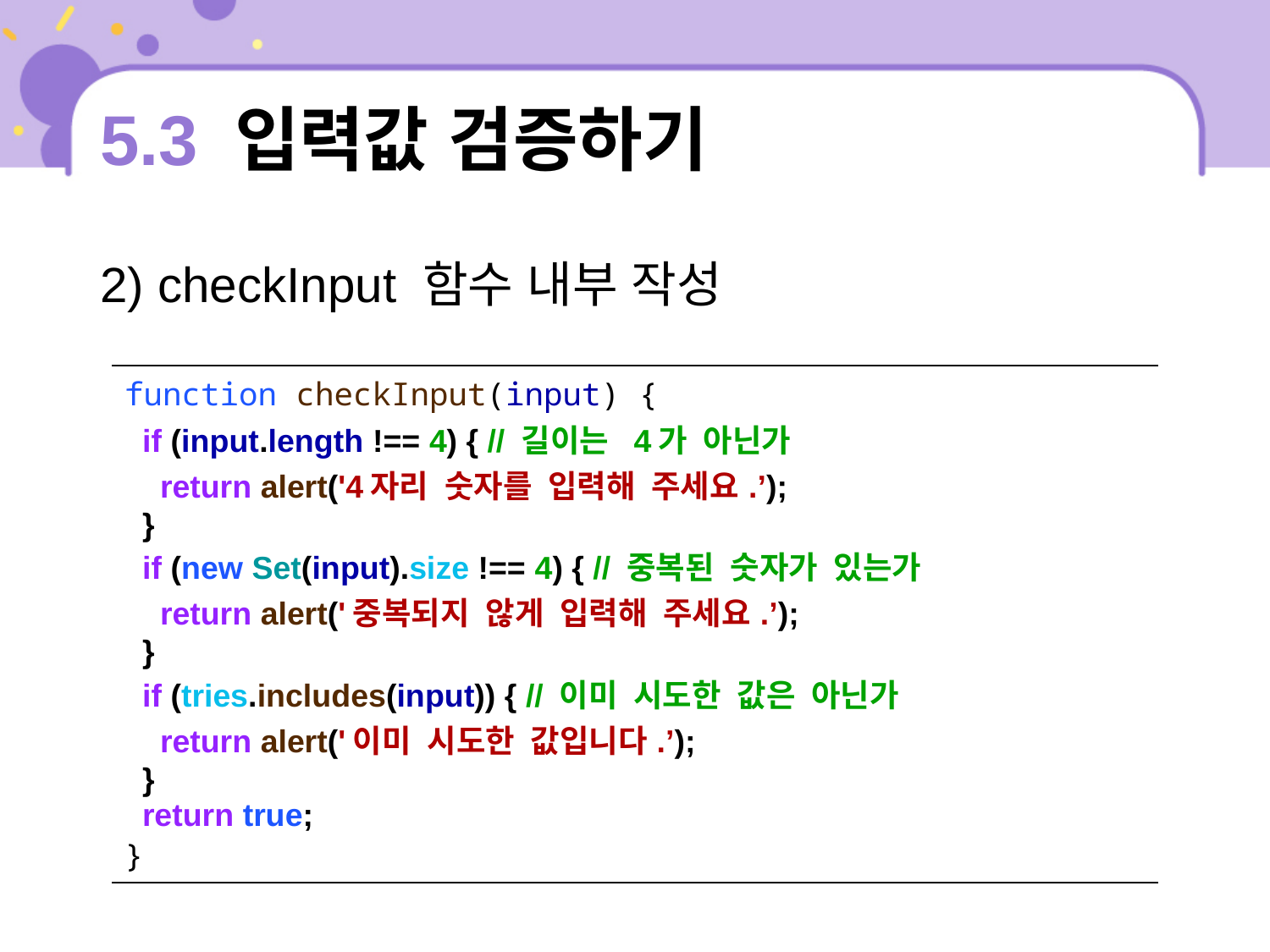

# 5.3 입력값 검증하기
2) checkInput 함수 내부 작성

| function checkInput(input) { if (input.length !== 4) { // 길이는 4가 아닌가 return alert('4자리 숫자를 입력해 주세요.’); } if (new Set(input).size !== 4) { // 중복된 숫자가 있는가 return alert('중복되지 않게 입력해 주세요.’); } if (tries.includes(input)) { // 이미 시도한 값은 아닌가 return alert('이미 시도한 값입니다.’); } return true; } |
| --- |